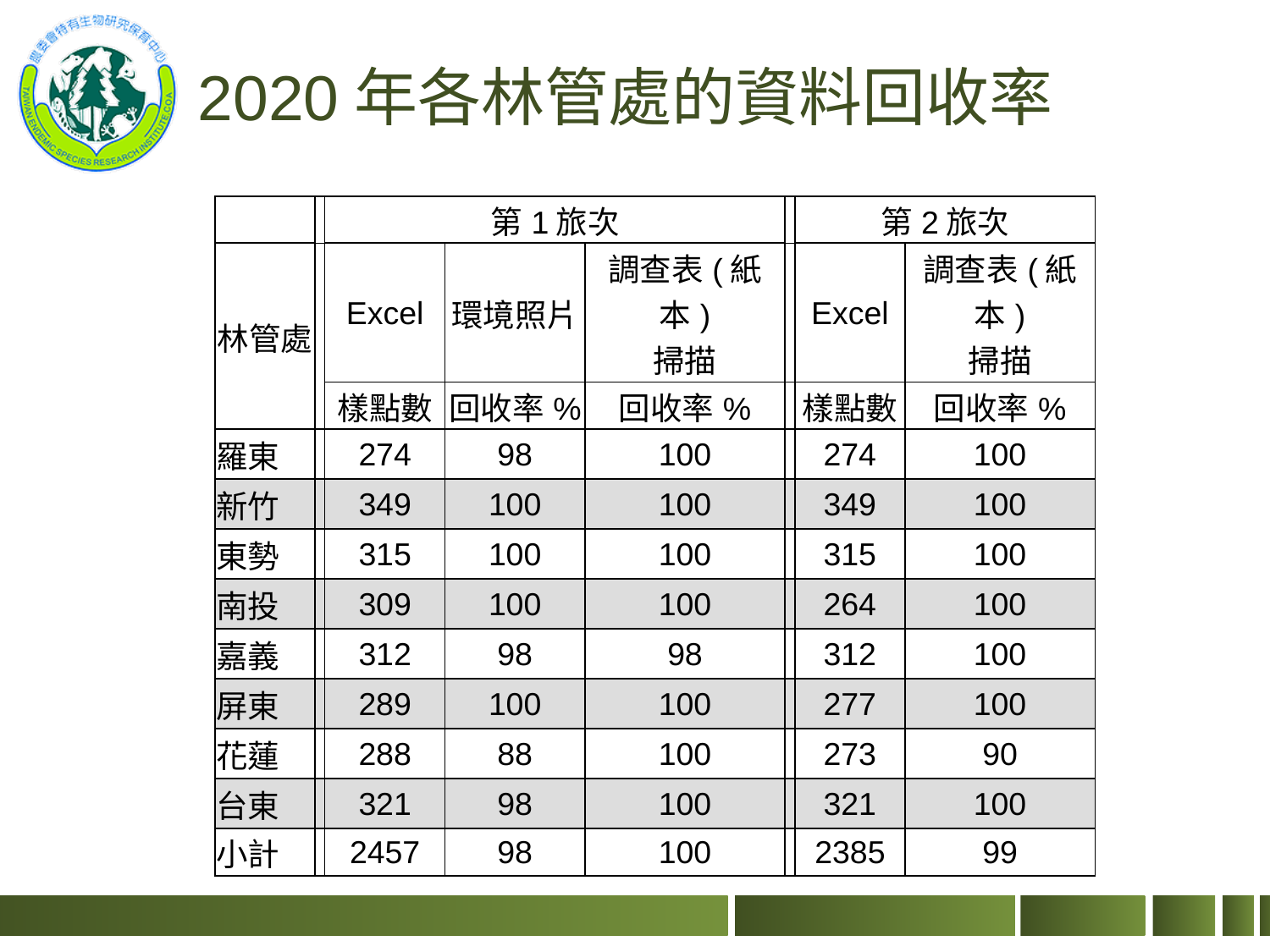

# 2020年各林管處的資料回收率
|  |  | 第1旅次 |  |  |  | 第2旅次 |  |
| --- | --- | --- | --- | --- | --- | --- | --- |
| 林管處 |  | Excel | 環境照片 | 調查表(紙本) 掃描 |  | Excel | 調查表(紙本) 掃描 |
|  |  | 樣點數 | 回收率% | 回收率% |  | 樣點數 | 回收率% |
| 羅東 |  | 274 | 98 | 100 |  | 274 | 100 |
| 新竹 |  | 349 | 100 | 100 |  | 349 | 100 |
| 東勢 |  | 315 | 100 | 100 |  | 315 | 100 |
| 南投 |  | 309 | 100 | 100 |  | 264 | 100 |
| 嘉義 |  | 312 | 98 | 98 |  | 312 | 100 |
| 屏東 |  | 289 | 100 | 100 |  | 277 | 100 |
| 花蓮 |  | 288 | 88 | 100 |  | 273 | 90 |
| 台東 |  | 321 | 98 | 100 |  | 321 | 100 |
| 小計 |  | 2457 | 98 | 100 |  | 2385 | 99 |